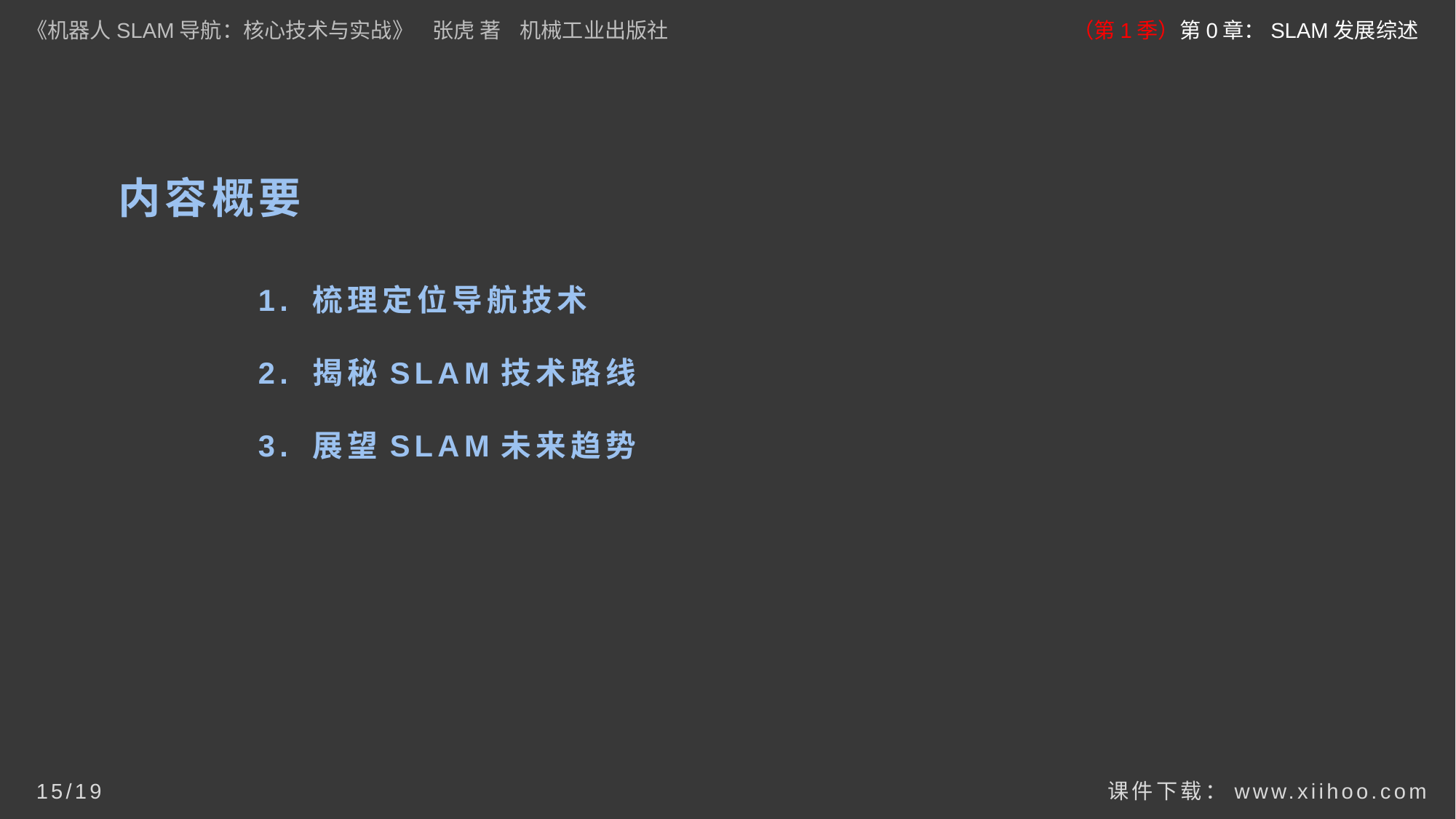

《机器人SLAM导航：核心技术与实战》    张虎 著    机械工业出版社
（第1季）第0章：SLAM发展综述
# 内容概要
1. 梳理定位导航技术
2. 揭秘SLAM技术路线
3. 展望SLAM未来趋势

课件下载：www.xiihoo.com
15/19